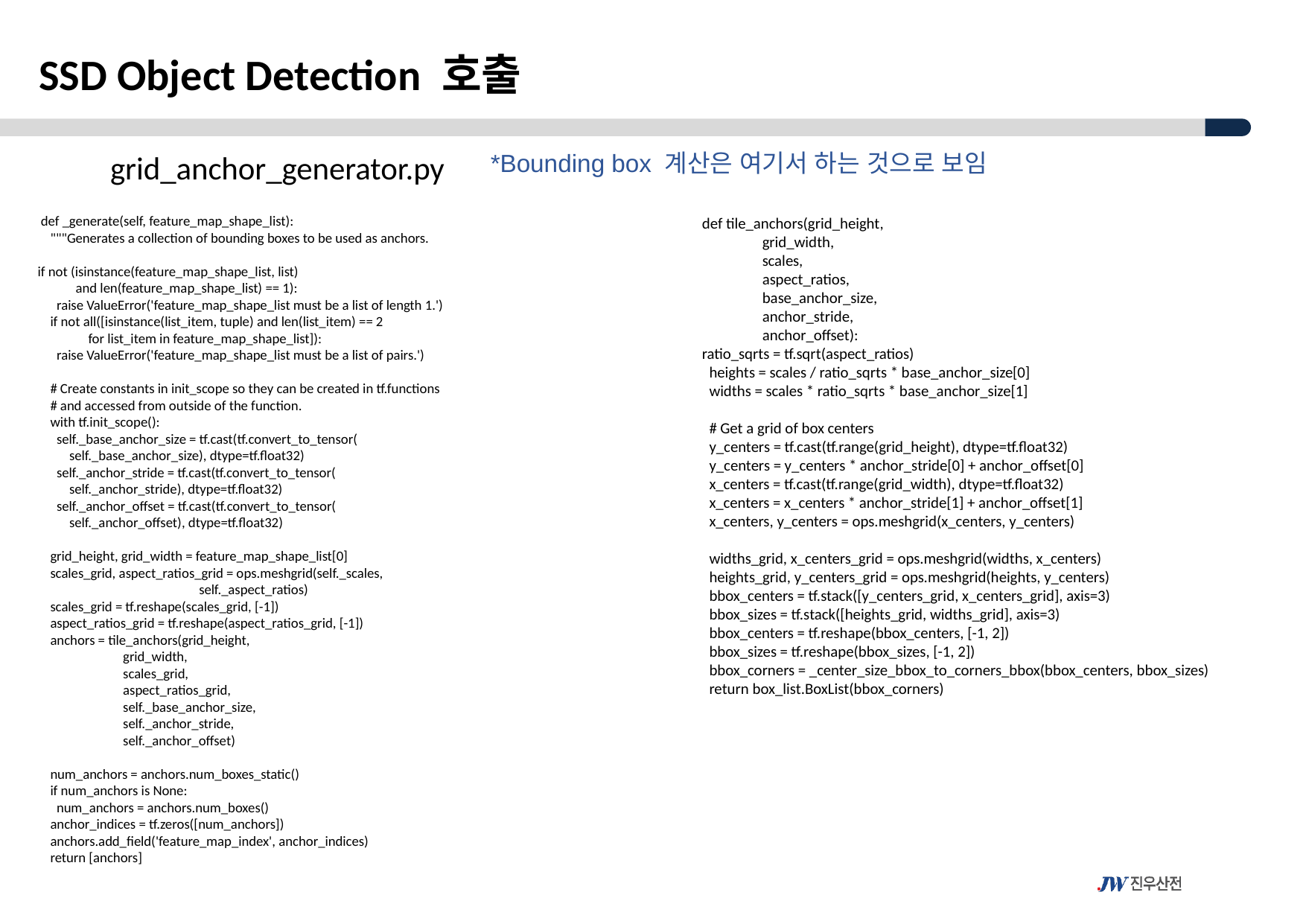

SSD Object Detection 호출
grid_anchor_generator.py
*Bounding box 계산은 여기서 하는 것으로 보임
 def _generate(self, feature_map_shape_list):
    """Generates a collection of bounding boxes to be used as anchors.

if not (isinstance(feature_map_shape_list, list)
            and len(feature_map_shape_list) == 1):
      raise ValueError('feature_map_shape_list must be a list of length 1.')
    if not all([isinstance(list_item, tuple) and len(list_item) == 2
                for list_item in feature_map_shape_list]):
      raise ValueError('feature_map_shape_list must be a list of pairs.')

    # Create constants in init_scope so they can be created in tf.functions
    # and accessed from outside of the function.
    with tf.init_scope():
      self._base_anchor_size = tf.cast(tf.convert_to_tensor(
          self._base_anchor_size), dtype=tf.float32)
      self._anchor_stride = tf.cast(tf.convert_to_tensor(
          self._anchor_stride), dtype=tf.float32)
      self._anchor_offset = tf.cast(tf.convert_to_tensor(
          self._anchor_offset), dtype=tf.float32)

    grid_height, grid_width = feature_map_shape_list[0]
    scales_grid, aspect_ratios_grid = ops.meshgrid(self._scales,
                                                   self._aspect_ratios)
    scales_grid = tf.reshape(scales_grid, [-1])
    aspect_ratios_grid = tf.reshape(aspect_ratios_grid, [-1])
    anchors = tile_anchors(grid_height,
                           grid_width,
                           scales_grid,
                           aspect_ratios_grid,
                           self._base_anchor_size,
                           self._anchor_stride,
                           self._anchor_offset)

    num_anchors = anchors.num_boxes_static()
    if num_anchors is None:
      num_anchors = anchors.num_boxes()
    anchor_indices = tf.zeros([num_anchors])
    anchors.add_field('feature_map_index', anchor_indices)
    return [anchors]
def tile_anchors(grid_height,
                 grid_width,
                 scales,
                 aspect_ratios,
                 base_anchor_size,
                 anchor_stride,
                 anchor_offset):
ratio_sqrts = tf.sqrt(aspect_ratios)
  heights = scales / ratio_sqrts * base_anchor_size[0]
  widths = scales * ratio_sqrts * base_anchor_size[1]

  # Get a grid of box centers
  y_centers = tf.cast(tf.range(grid_height), dtype=tf.float32)
  y_centers = y_centers * anchor_stride[0] + anchor_offset[0]
  x_centers = tf.cast(tf.range(grid_width), dtype=tf.float32)
  x_centers = x_centers * anchor_stride[1] + anchor_offset[1]
  x_centers, y_centers = ops.meshgrid(x_centers, y_centers)

  widths_grid, x_centers_grid = ops.meshgrid(widths, x_centers)
  heights_grid, y_centers_grid = ops.meshgrid(heights, y_centers)
  bbox_centers = tf.stack([y_centers_grid, x_centers_grid], axis=3)
  bbox_sizes = tf.stack([heights_grid, widths_grid], axis=3)
  bbox_centers = tf.reshape(bbox_centers, [-1, 2])
  bbox_sizes = tf.reshape(bbox_sizes, [-1, 2])
  bbox_corners = _center_size_bbox_to_corners_bbox(bbox_centers, bbox_sizes)
  return box_list.BoxList(bbox_corners)